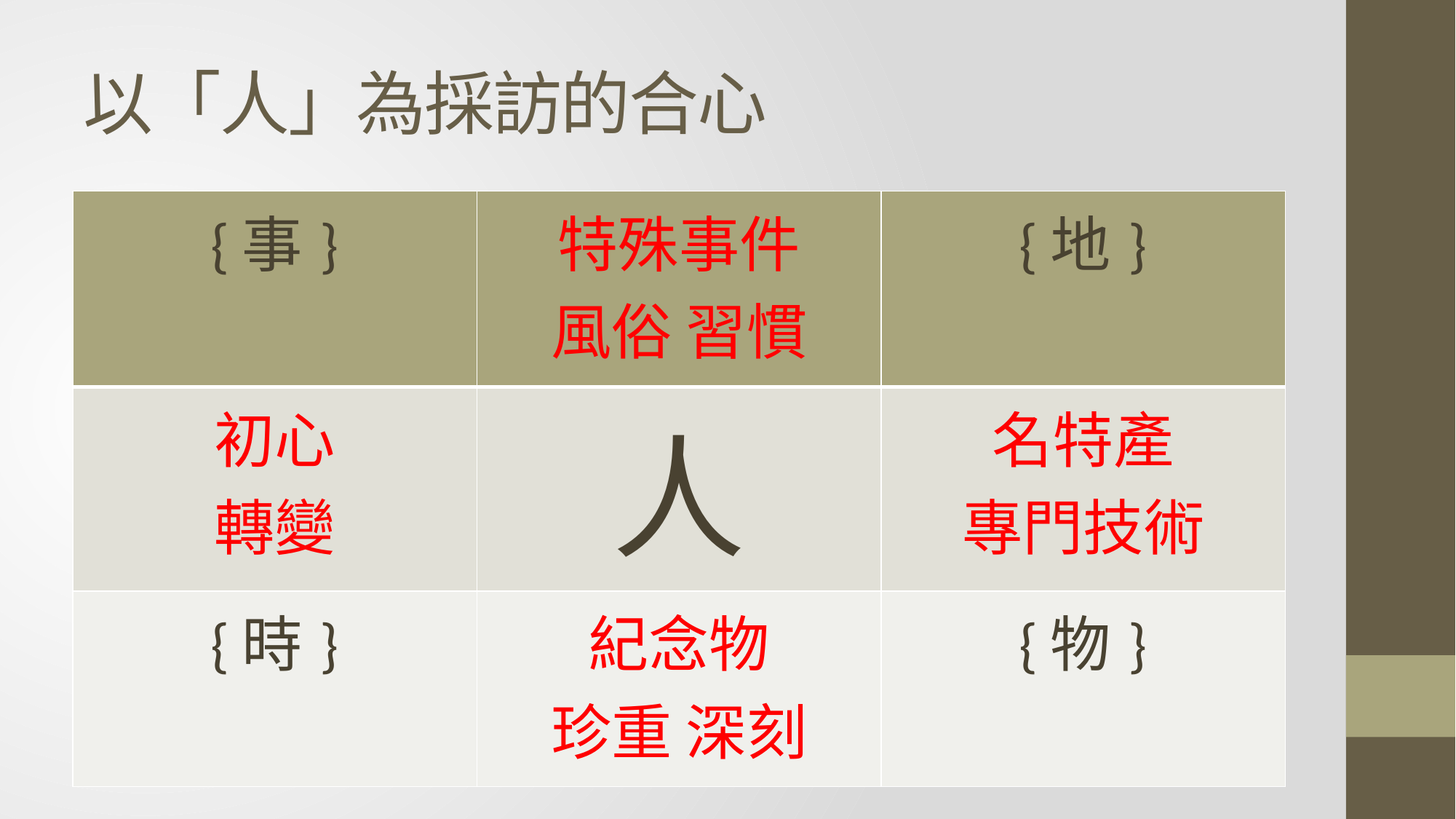

# 以「人」為採訪的合心
| {事} | 特殊事件 風俗 習慣 | {地} |
| --- | --- | --- |
| 初心 轉變 | 人 | 名特產 專門技術 |
| {時} | 紀念物 珍重 深刻 | {物} |